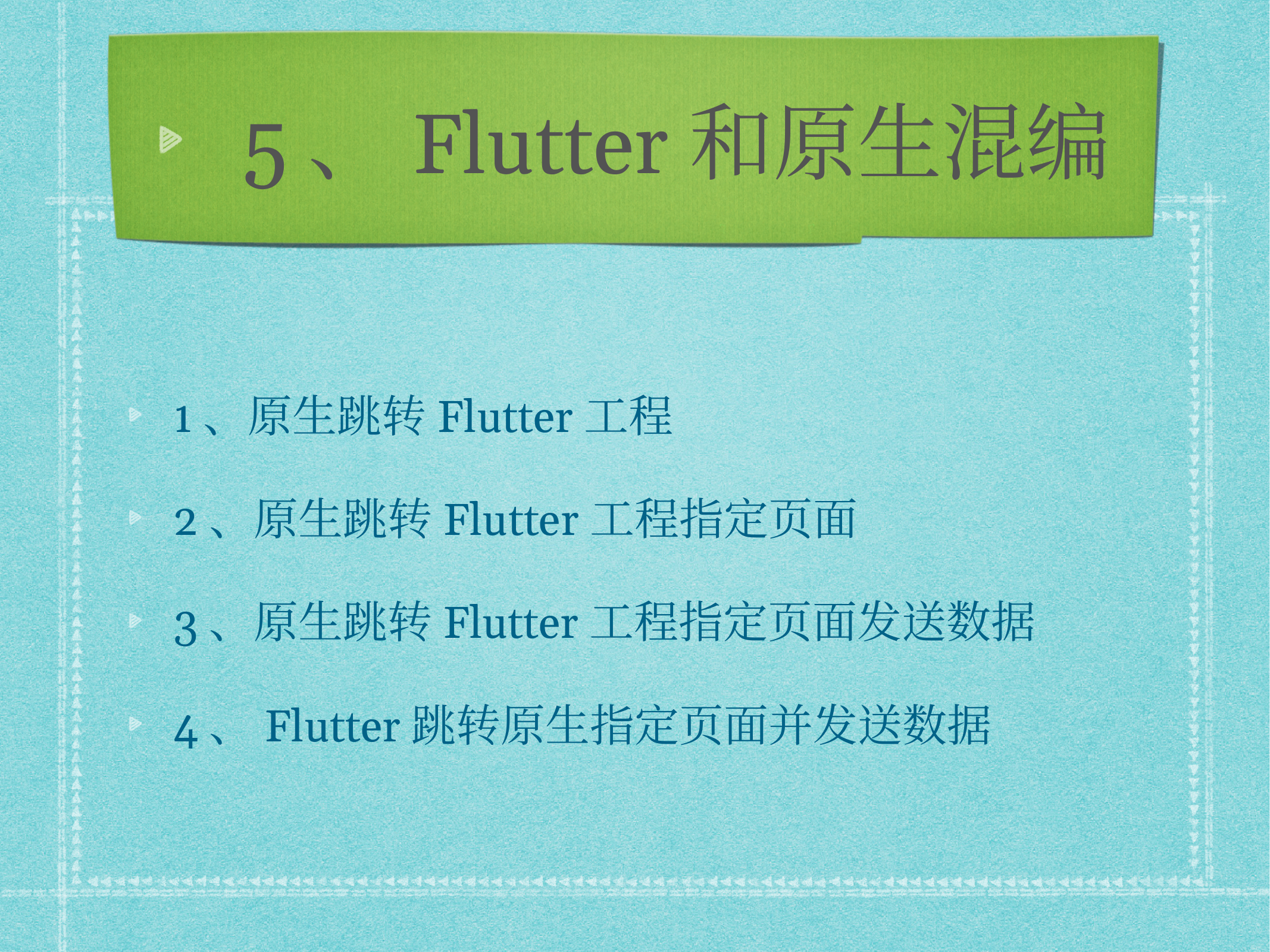

# 5、Flutter和原生混编
1、原生跳转Flutter工程
2、原生跳转Flutter工程指定页面
3、原生跳转Flutter工程指定页面发送数据
4、Flutter跳转原生指定页面并发送数据